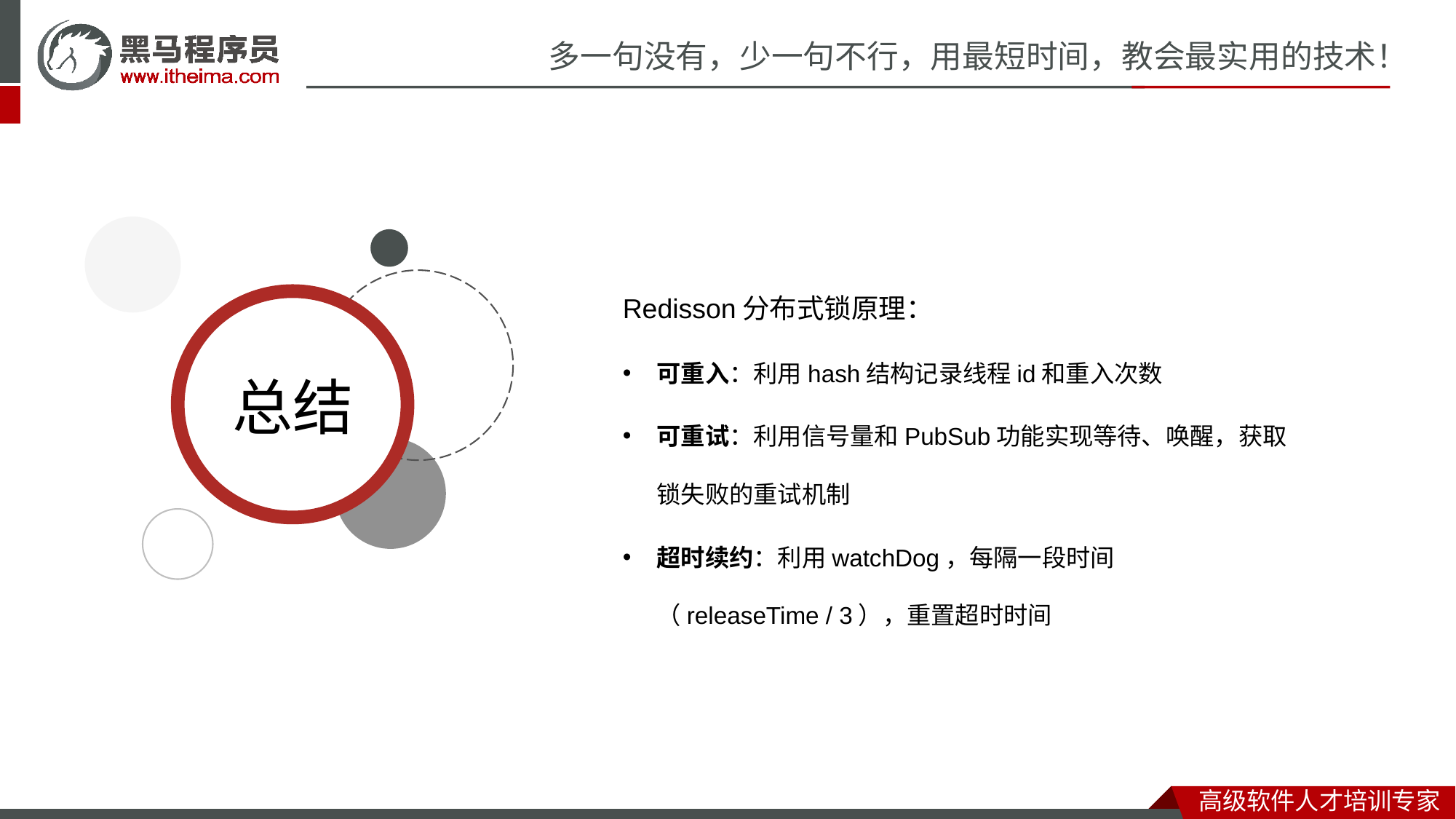

Redisson分布式锁原理：
可重入：利用hash结构记录线程id和重入次数
可重试：利用信号量和PubSub功能实现等待、唤醒，获取锁失败的重试机制
超时续约：利用watchDog，每隔一段时间（releaseTime / 3），重置超时时间